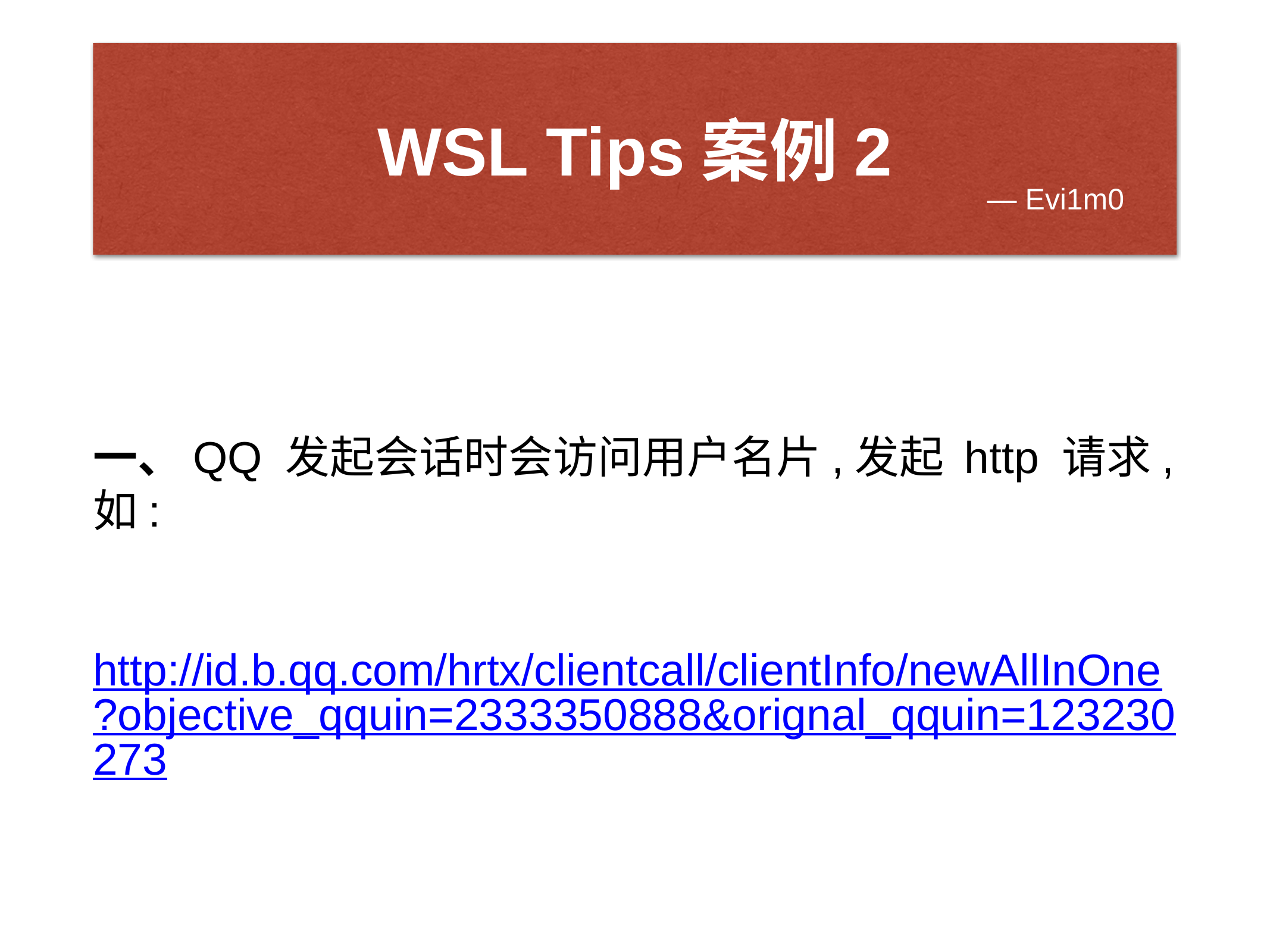

# WSL Tips案例2
— Evi1m0
一、QQ 发起会话时会访问用户名片,发起 http 请求,如:
 http://id.b.qq.com/hrtx/clientcall/clientInfo/newAllInOne?objective_qquin=2333350888&orignal_qquin=123230273